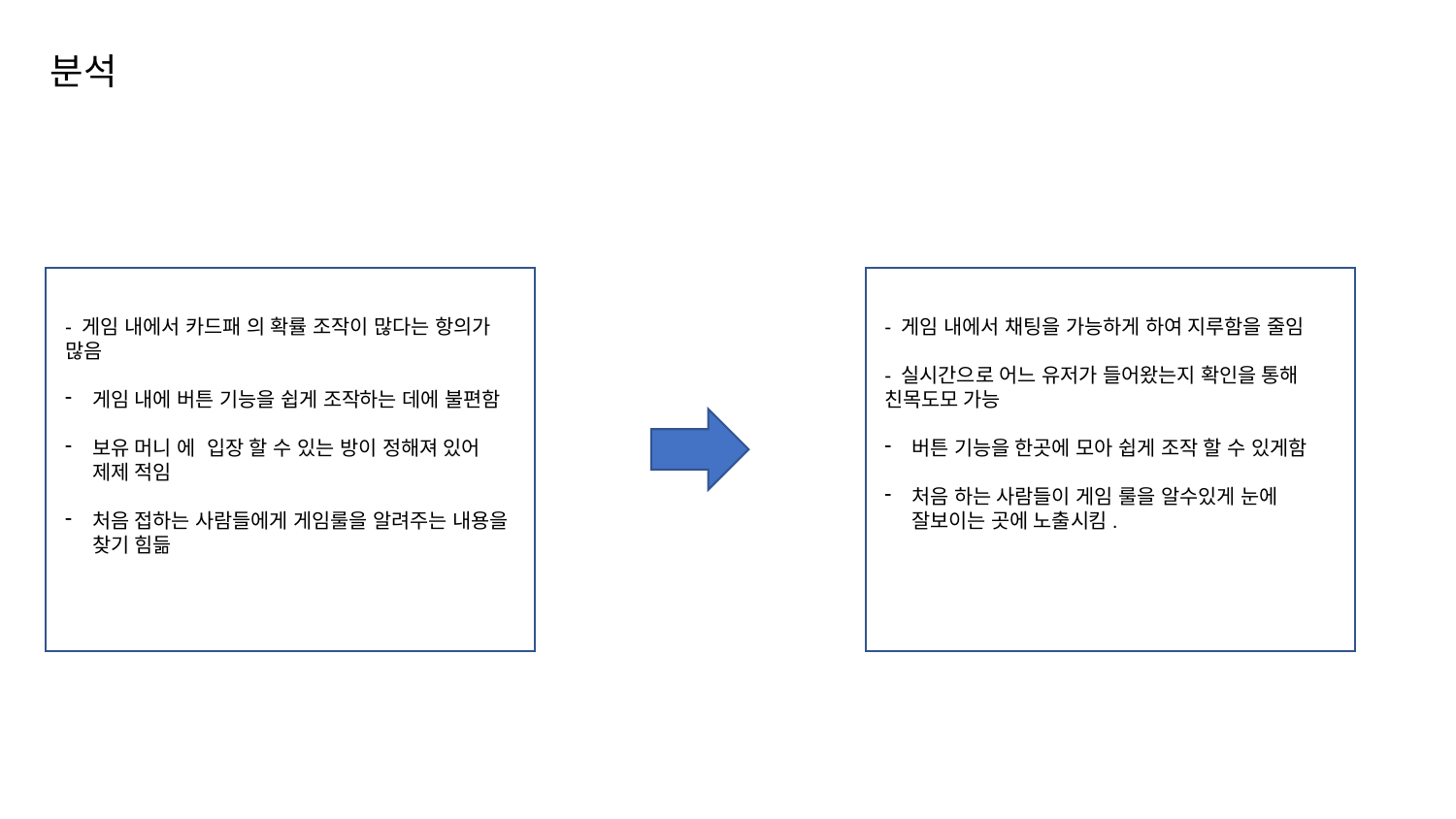

분석

- 게임 내에서 카드패 의 확률 조작이 많다는 항의가 많음

게임 내에 버튼 기능을 쉽게 조작하는 데에 불편함

보유 머니 에  입장 할 수 있는 방이 정해져 있어 제제 적임

처음 접하는 사람들에게 게임룰을 알려주는 내용을 찾기 힘듦
- 게임 내에서 채팅을 가능하게 하여 지루함을 줄임

- 실시간으로 어느 유저가 들어왔는지 확인을 통해 친목도모 가능

버튼 기능을 한곳에 모아 쉽게 조작 할 수 있게함

처음 하는 사람들이 게임 룰을 알수있게 눈에 잘보이는 곳에 노출시킴.